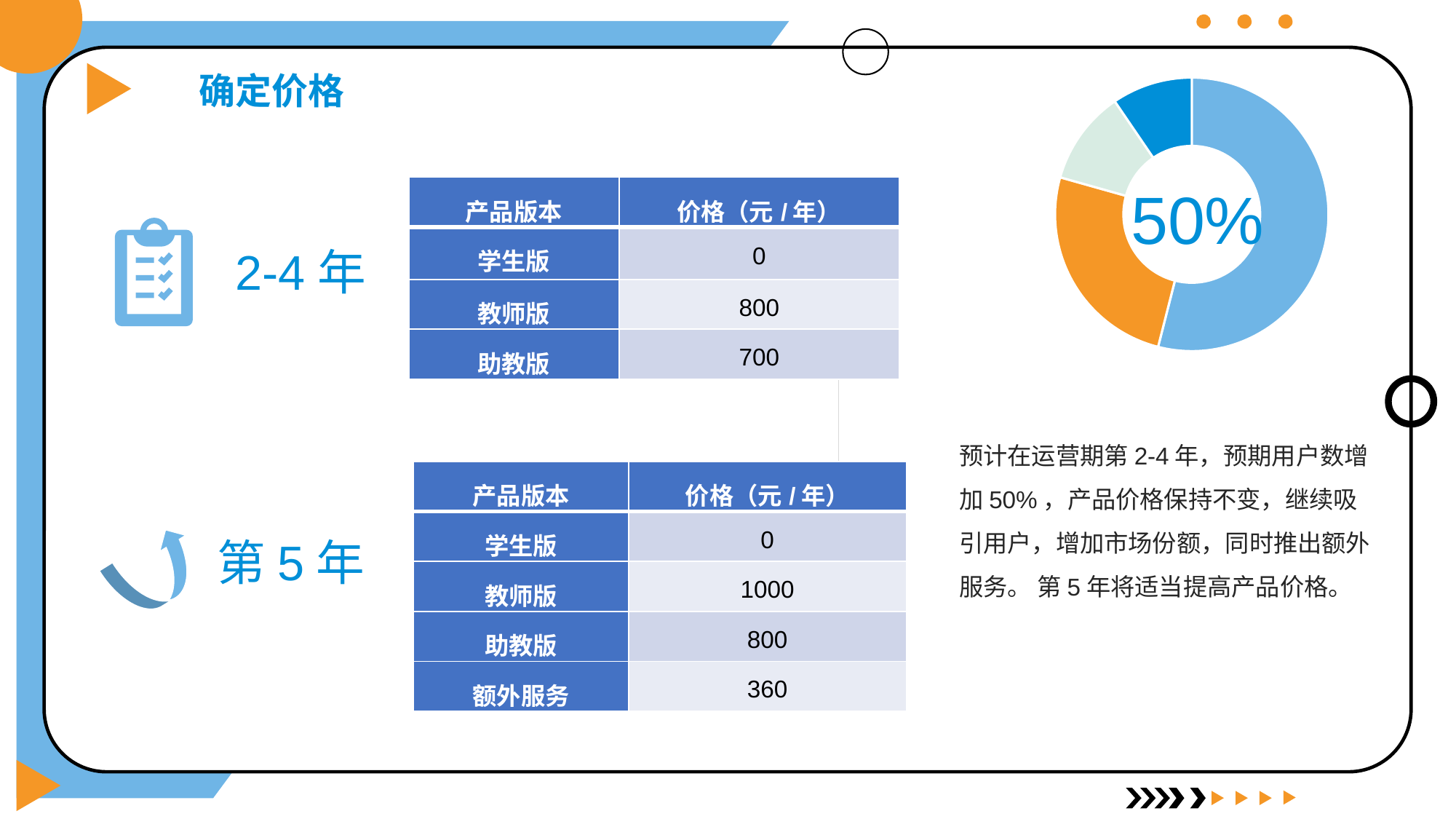

确定价格

### Chart

| Category | 销售额 |
|---|---|
| 第一季度 | 6.8 |
| 第二季度 | 3.2 |
| 第三季度 | 1.4 |
| 第四季度 | 1.2 |
50%
| 产品版本 | 价格（元/年） |
| --- | --- |
| 学生版 | 0 |
| 教师版 | 800 |
| 助教版 | 700 |

2-4年

预计在运营期第2-4年，预期用户数增加50%，产品价格保持不变，继续吸引用户，增加市场份额，同时推出额外服务。 第5年将适当提高产品价格。
| 产品版本 | 价格（元/年） |
| --- | --- |
| 学生版 | 0 |
| 教师版 | 1000 |
| 助教版 | 800 |
| 额外服务 | 360 |
第5年